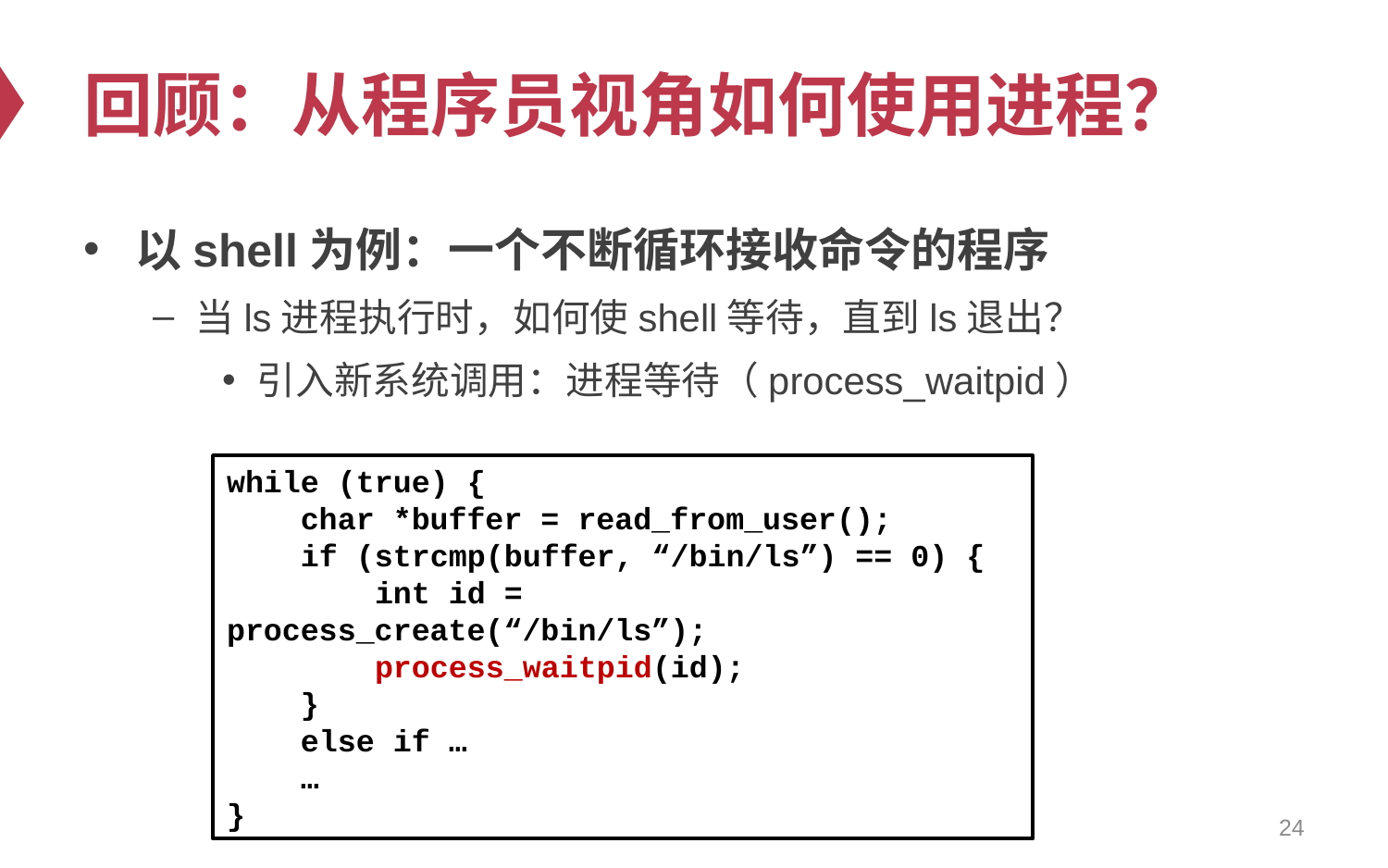

# 回顾：从程序员视角如何使用进程？
以shell为例：一个不断循环接收命令的程序
当ls进程执行时，如何使shell等待，直到ls退出？
引入新系统调用：进程等待（process_waitpid）
while (true) {
    char *buffer = read_from_user();
    if (strcmp(buffer, “/bin/ls”) == 0) {
        int id = process_create(“/bin/ls”);
        process_waitpid(id);
    }
    else if …
    …
}
24